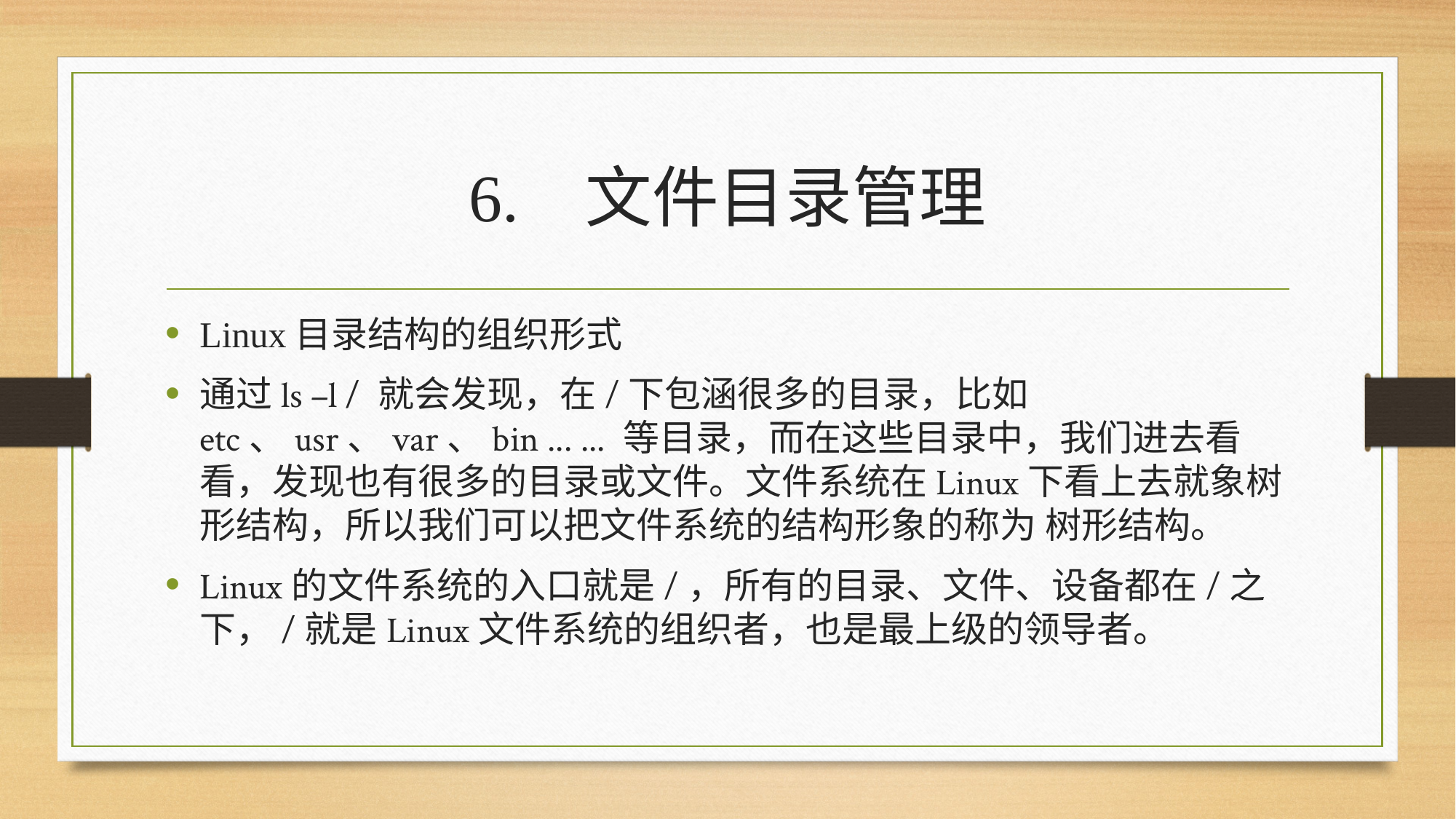

# 6.   文件目录管理
Linux目录结构的组织形式
通过ls –l / 就会发现，在/下包涵很多的目录，比如etc、usr、var、bin ... ... 等目录，而在这些目录中，我们进去看看，发现也有很多的目录或文件。文件系统在Linux下看上去就象树形结构，所以我们可以把文件系统的结构形象的称为 树形结构。
Linux的文件系统的入口就是/，所有的目录、文件、设备都在/之下，/就是Linux文件系统的组织者，也是最上级的领导者。